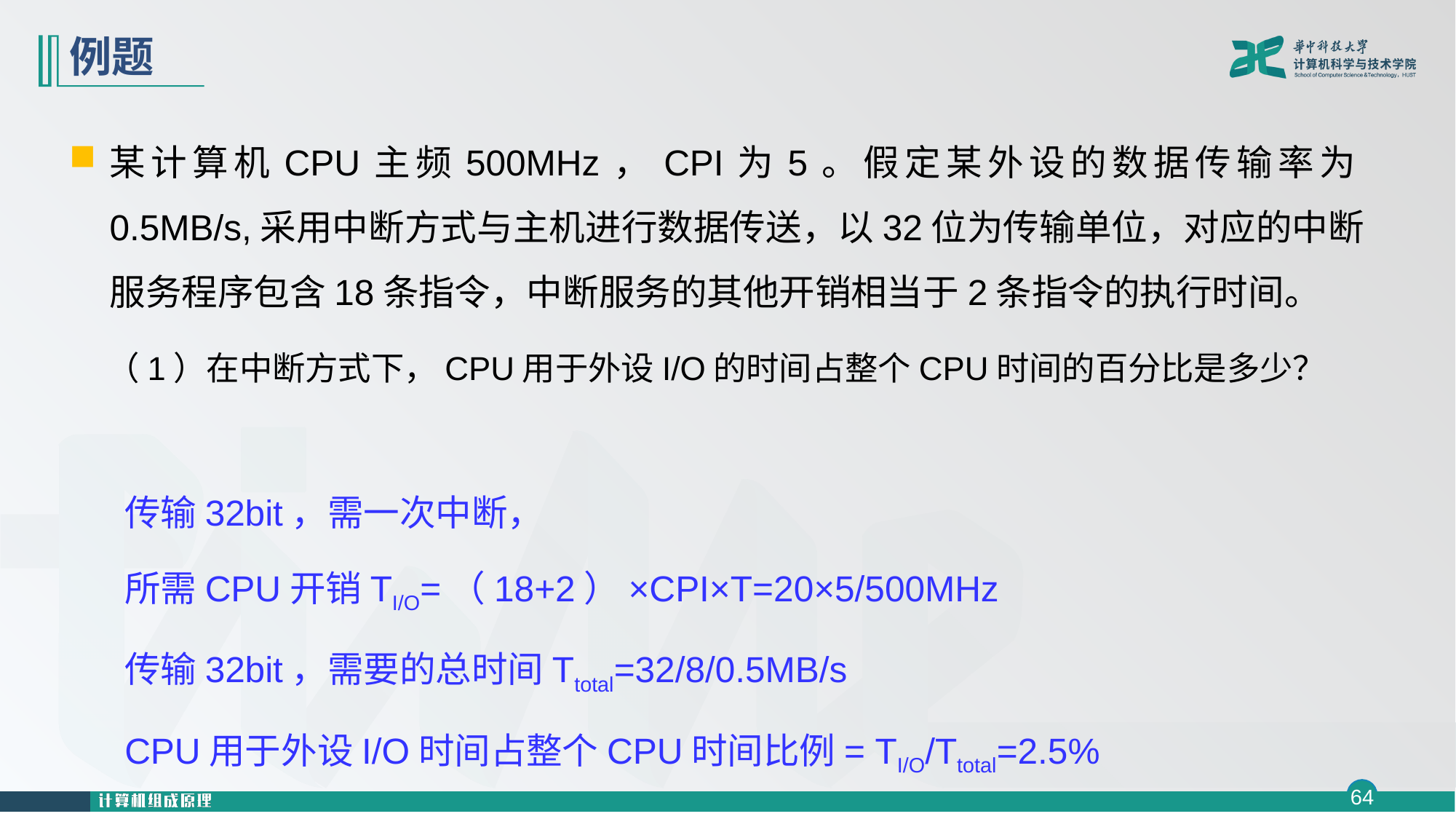

# 例题
某计算机CPU主频500MHz，CPI为5。假定某外设的数据传输率为0.5MB/s,采用中断方式与主机进行数据传送，以32位为传输单位，对应的中断服务程序包含18条指令，中断服务的其他开销相当于2条指令的执行时间。
    （1）在中断方式下，CPU用于外设I/O的时间占整个CPU时间的百分比是多少？

传输32bit，需一次中断，
所需CPU开销TI/O=（18+2）×CPI×T=20×5/500MHz
传输32bit，需要的总时间Ttotal=32/8/0.5MB/s
CPU用于外设I/O时间占整个CPU时间比例= TI/O/Ttotal=2.5%